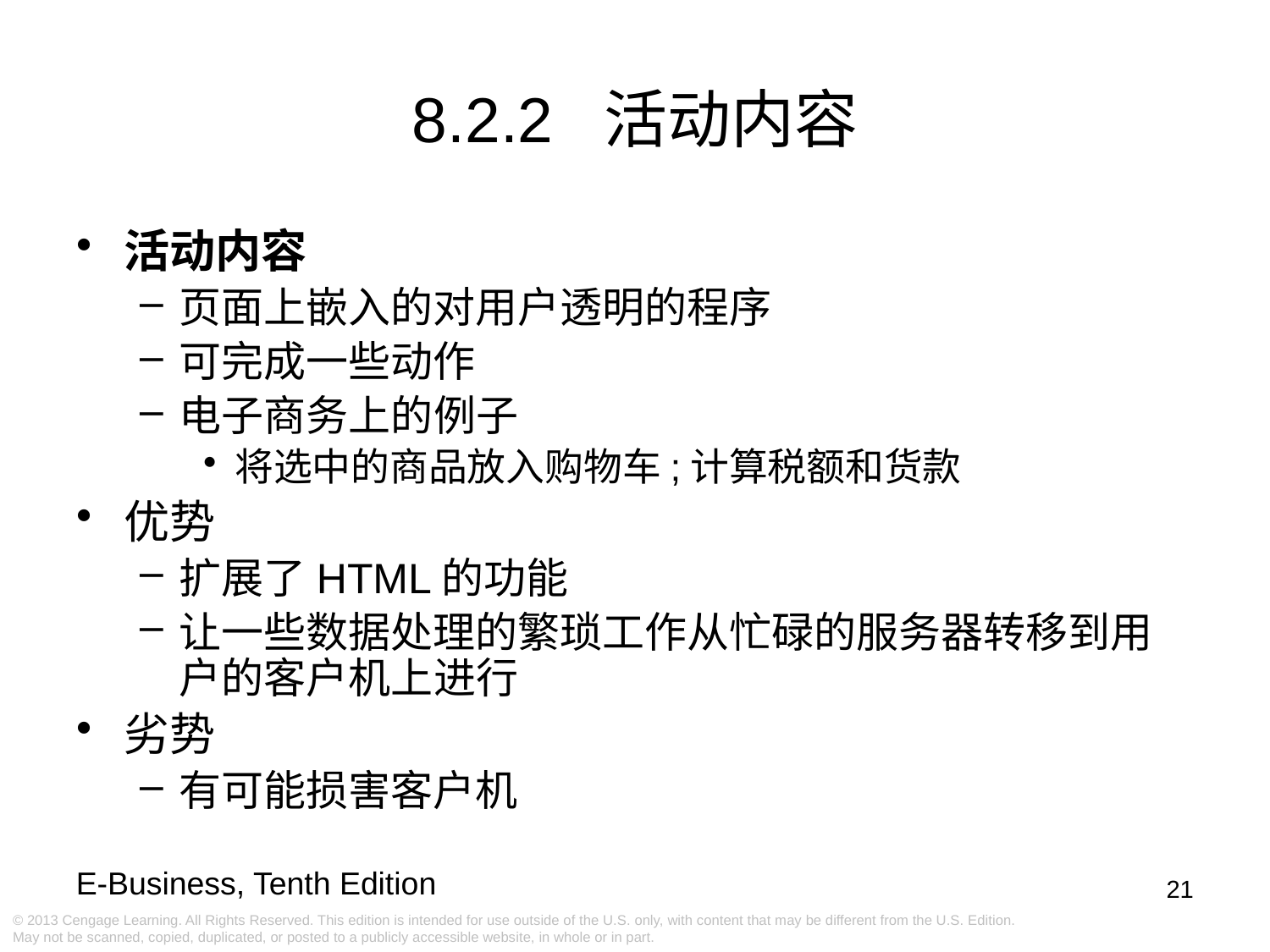

8.2.2  活动内容
活动内容
页面上嵌入的对用户透明的程序
可完成一些动作
电子商务上的例子
将选中的商品放入购物车;计算税额和货款
优势
扩展了HTML的功能
让一些数据处理的繁琐工作从忙碌的服务器转移到用户的客户机上进行
劣势
有可能损害客户机
21